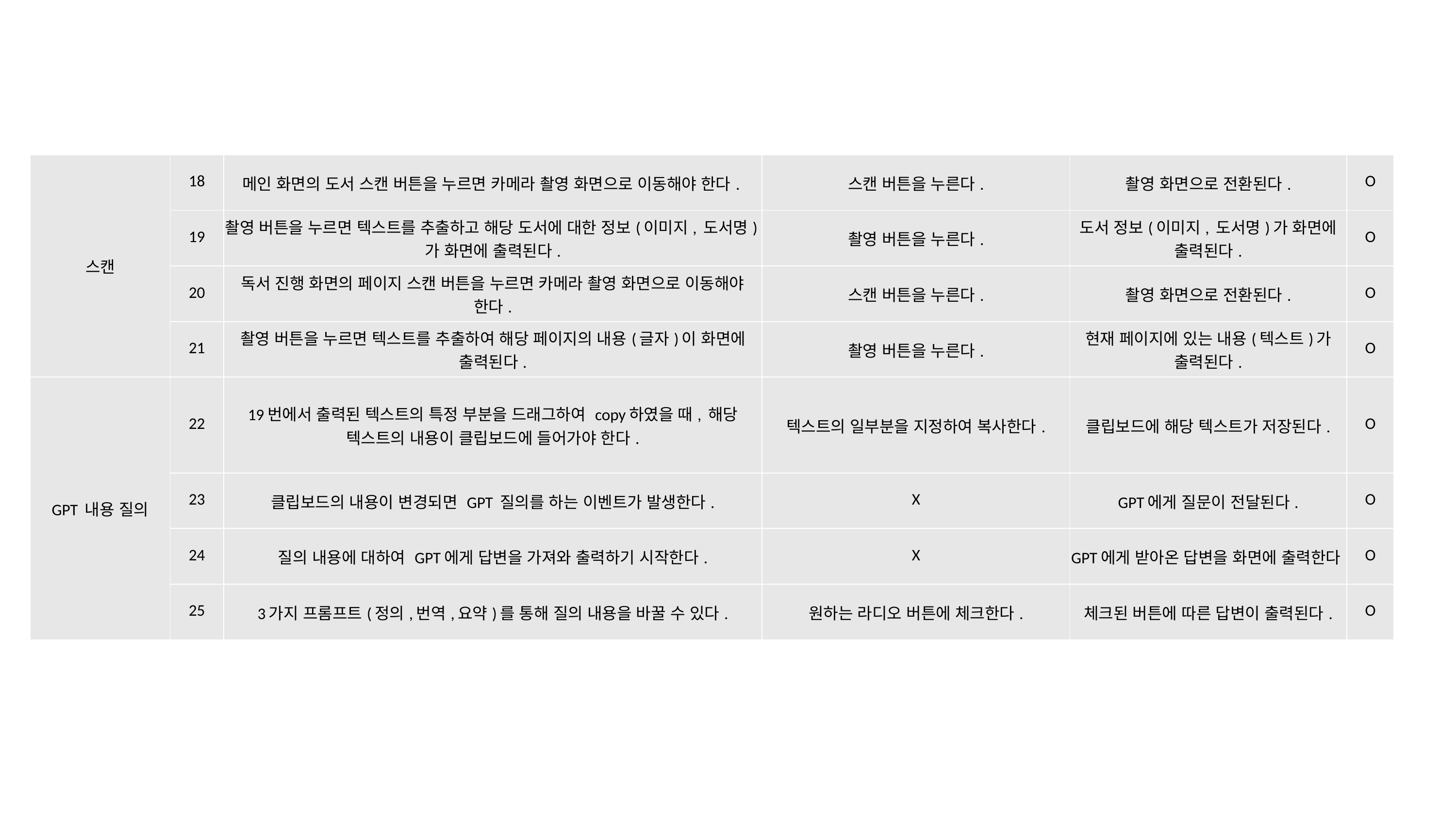

| 스캔 | 18 | 메인 화면의 도서 스캔 버튼을 누르면 카메라 촬영 화면으로 이동해야 한다. | 스캔 버튼을 누른다. | 촬영 화면으로 전환된다. | O |
| --- | --- | --- | --- | --- | --- |
|  | 19 | 촬영 버튼을 누르면 텍스트를 추출하고 해당 도서에 대한 정보(이미지, 도서명)가 화면에 출력된다. | 촬영 버튼을 누른다. | 도서 정보(이미지, 도서명)가 화면에 출력된다. | O |
|  | 20 | 독서 진행 화면의 페이지 스캔 버튼을 누르면 카메라 촬영 화면으로 이동해야 한다. | 스캔 버튼을 누른다. | 촬영 화면으로 전환된다. | O |
|  | 21 | 촬영 버튼을 누르면 텍스트를 추출하여 해당 페이지의 내용(글자)이 화면에 출력된다. | 촬영 버튼을 누른다. | 현재 페이지에 있는 내용(텍스트)가 출력된다. | O |
| GPT 내용 질의 | 22 | 19번에서 출력된 텍스트의 특정 부분을 드래그하여 copy하였을 때, 해당 텍스트의 내용이 클립보드에 들어가야 한다. | 텍스트의 일부분을 지정하여 복사한다. | 클립보드에 해당 텍스트가 저장된다. | O |
|  | 23 | 클립보드의 내용이 변경되면 GPT 질의를 하는 이벤트가 발생한다. | X | GPT에게 질문이 전달된다. | O |
|  | 24 | 질의 내용에 대하여 GPT에게 답변을 가져와 출력하기 시작한다. | X | GPT에게 받아온 답변을 화면에 출력한다. | O |
|  | 25 | 3가지 프롬프트(정의,번역,요약)를 통해 질의 내용을 바꿀 수 있다. | 원하는 라디오 버튼에 체크한다. | 체크된 버튼에 따른 답변이 출력된다. | O |